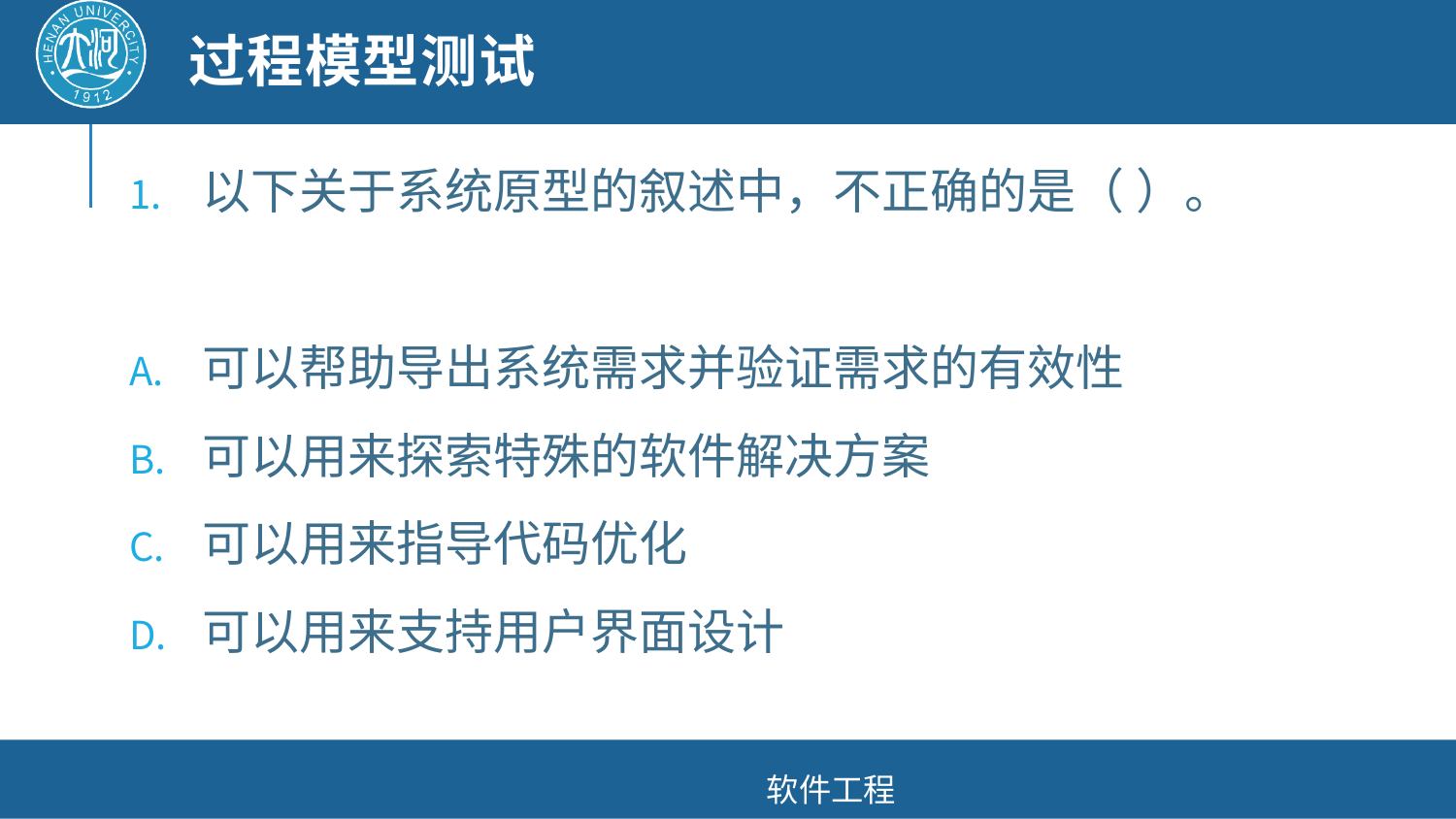

# 过程模型测试
以下关于系统原型的叙述中，不正确的是（ ）。

可以帮助导出系统需求并验证需求的有效性
可以用来探索特殊的软件解决方案
可以用来指导代码优化
可以用来支持用户界面设计

软件工程
3